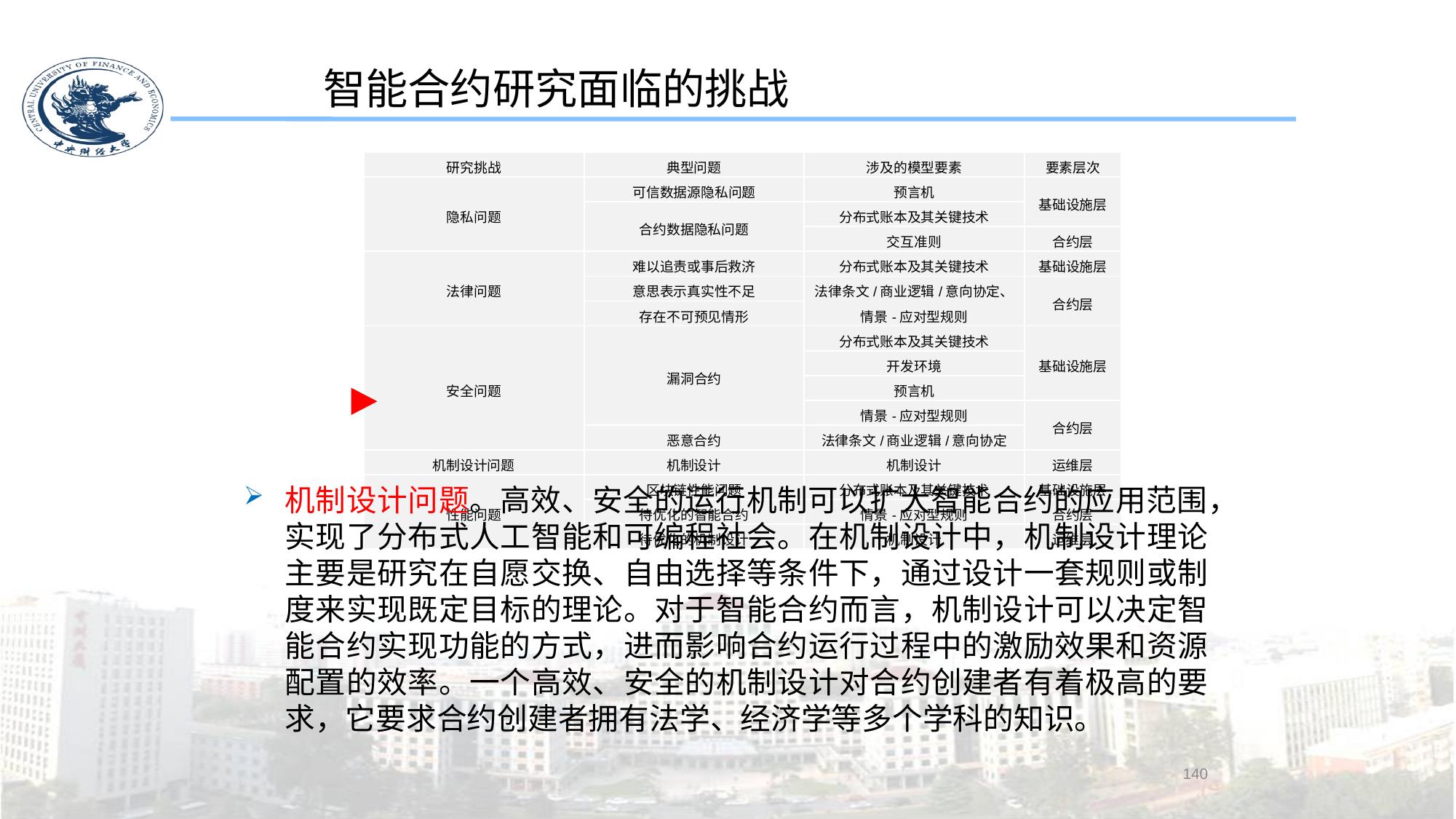

智能合约研究面临的挑战
| 研究挑战 | 典型问题 | 涉及的模型要素 | 要素层次 |
| --- | --- | --- | --- |
| 隐私问题 | 可信数据源隐私问题 | 预言机 | 基础设施层 |
|  | 合约数据隐私问题 | 分布式账本及其关键技术 |  |
|  |  | 交互准则 | 合约层 |
| 法律问题 | 难以追责或事后救济 | 分布式账本及其关键技术 | 基础设施层 |
|  | 意思表示真实性不足 | 法律条文/商业逻辑/意向协定、情景-应对型规则 | 合约层 |
|  | 存在不可预见情形 |  |  |
| 安全问题 | 漏洞合约 | 分布式账本及其关键技术 | 基础设施层 |
|  |  | 开发环境 |  |
|  |  | 预言机 |  |
|  |  | 情景-应对型规则 | 合约层 |
|  | 恶意合约 | 法律条文/商业逻辑/意向协定 |  |
| 机制设计问题 | 机制设计 | 机制设计 | 运维层 |
| 性能问题 | 区块链性能问题 | 分布式账本及其关键技术 | 基础设施层 |
|  | 待优化的智能合约 | 情景-应对型规则 | 合约层 |
|  | 待优化的机制设计 | 机制设计 | 运维层 |

机制设计问题。高效、安全的运行机制可以扩大智能合约的应用范围，实现了分布式人工智能和可编程社会。在机制设计中，机制设计理论主要是研究在自愿交换、自由选择等条件下，通过设计一套规则或制度来实现既定目标的理论。对于智能合约而言，机制设计可以决定智能合约实现功能的方式，进而影响合约运行过程中的激励效果和资源配置的效率。一个高效、安全的机制设计对合约创建者有着极高的要求，它要求合约创建者拥有法学、经济学等多个学科的知识。
140